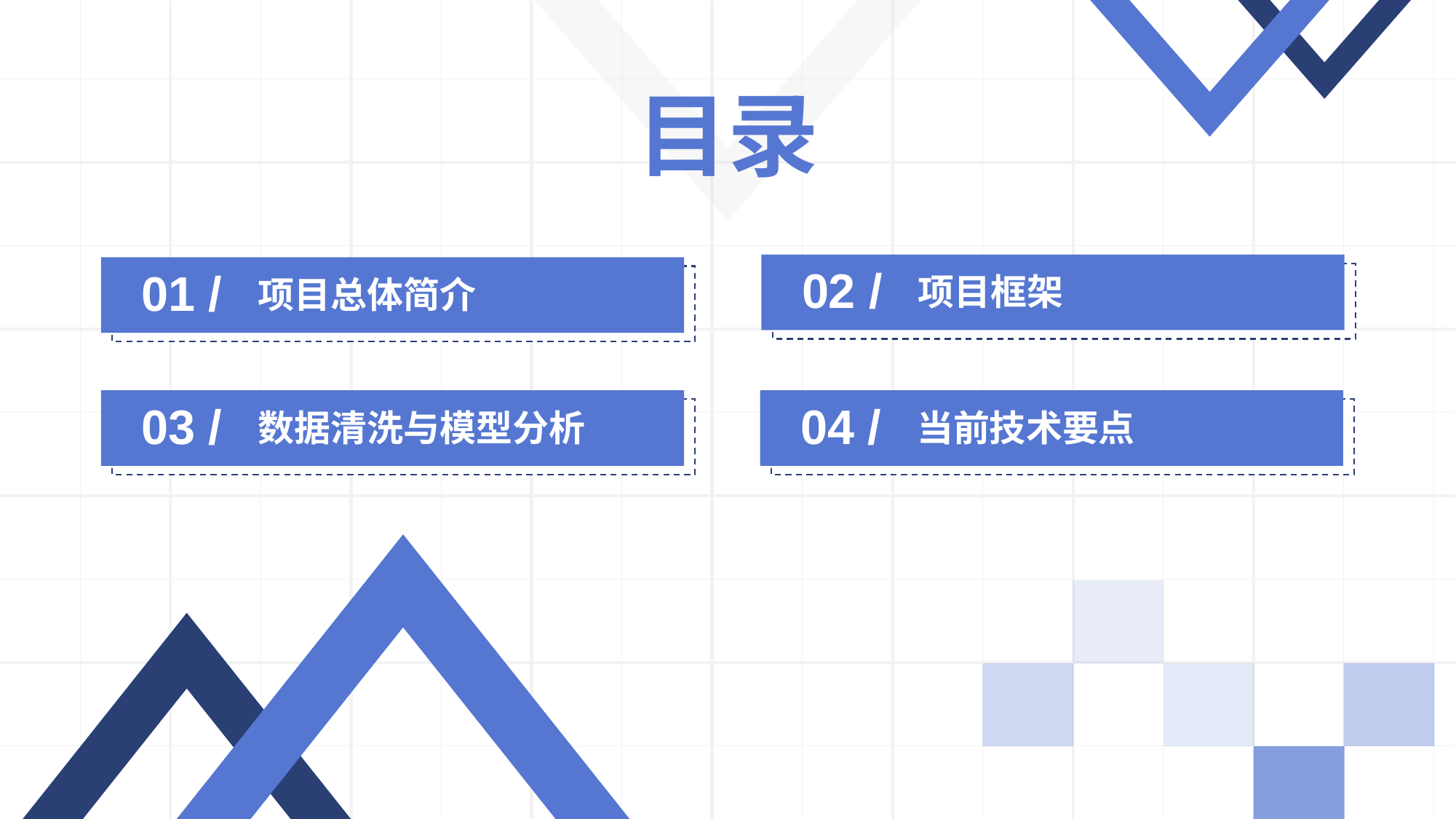

5 1PP T模板网   www.5 1 p ptmoban.com

目录

02 /
项目框架

01 /
项目总体简介

03 /
数据清洗与模型分析

04 /
当前技术要点